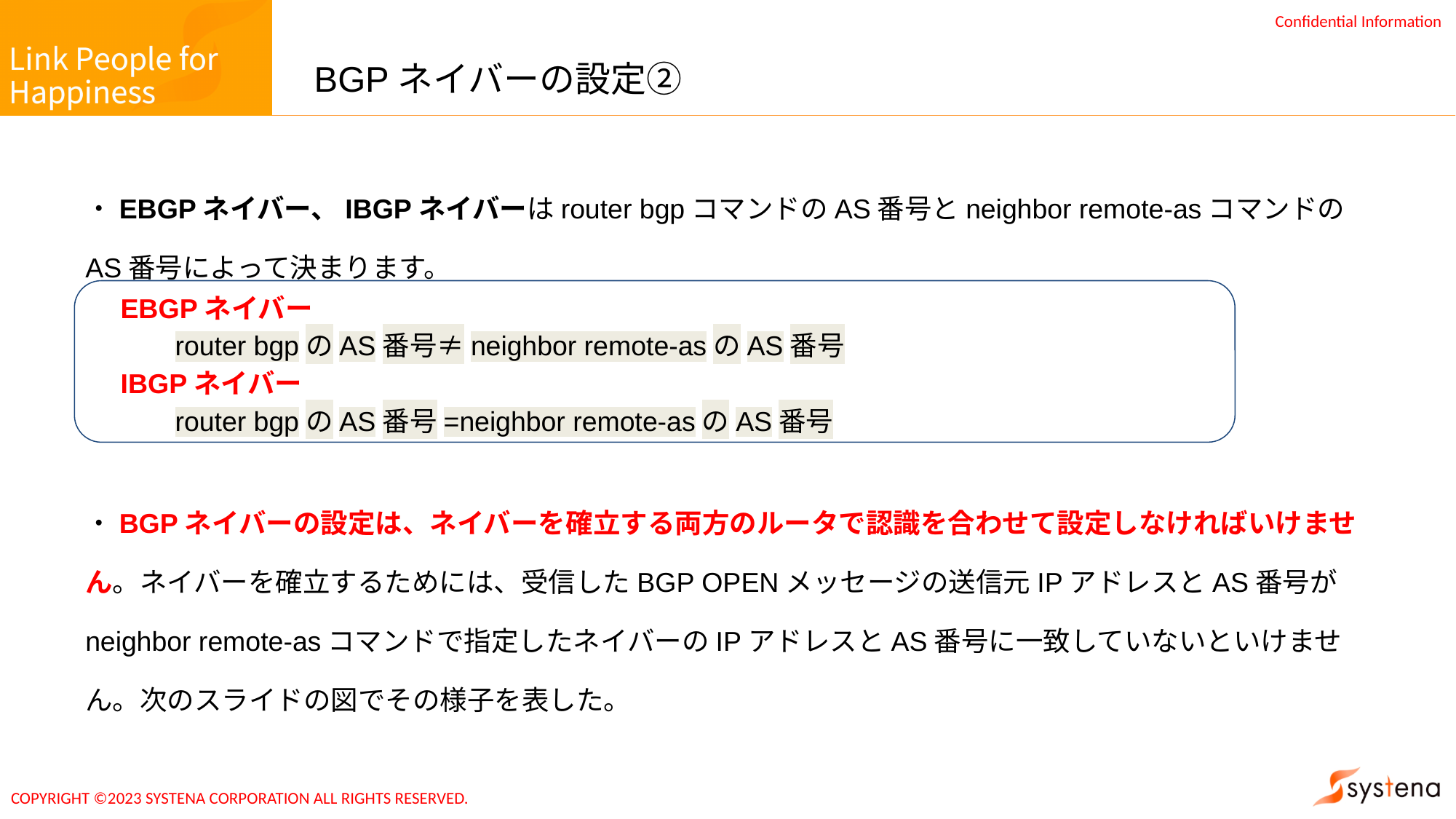

# BGPネイバーの設定②
・EBGPネイバー、IBGPネイバーはrouter bgpコマンドのAS番号とneighbor remote-asコマンドのAS番号によって決まります。
EBGPネイバー
router bgpのAS番号≠neighbor remote-asのAS番号
IBGPネイバー
router bgpのAS番号=neighbor remote-asのAS番号

・BGPネイバーの設定は、ネイバーを確立する両方のルータで認識を合わせて設定しなければいけません。ネイバーを確立するためには、受信したBGP OPENメッセージの送信元IPアドレスとAS番号がneighbor remote-asコマンドで指定したネイバーのIPアドレスとAS番号に一致していないといけません。次のスライドの図でその様子を表した。